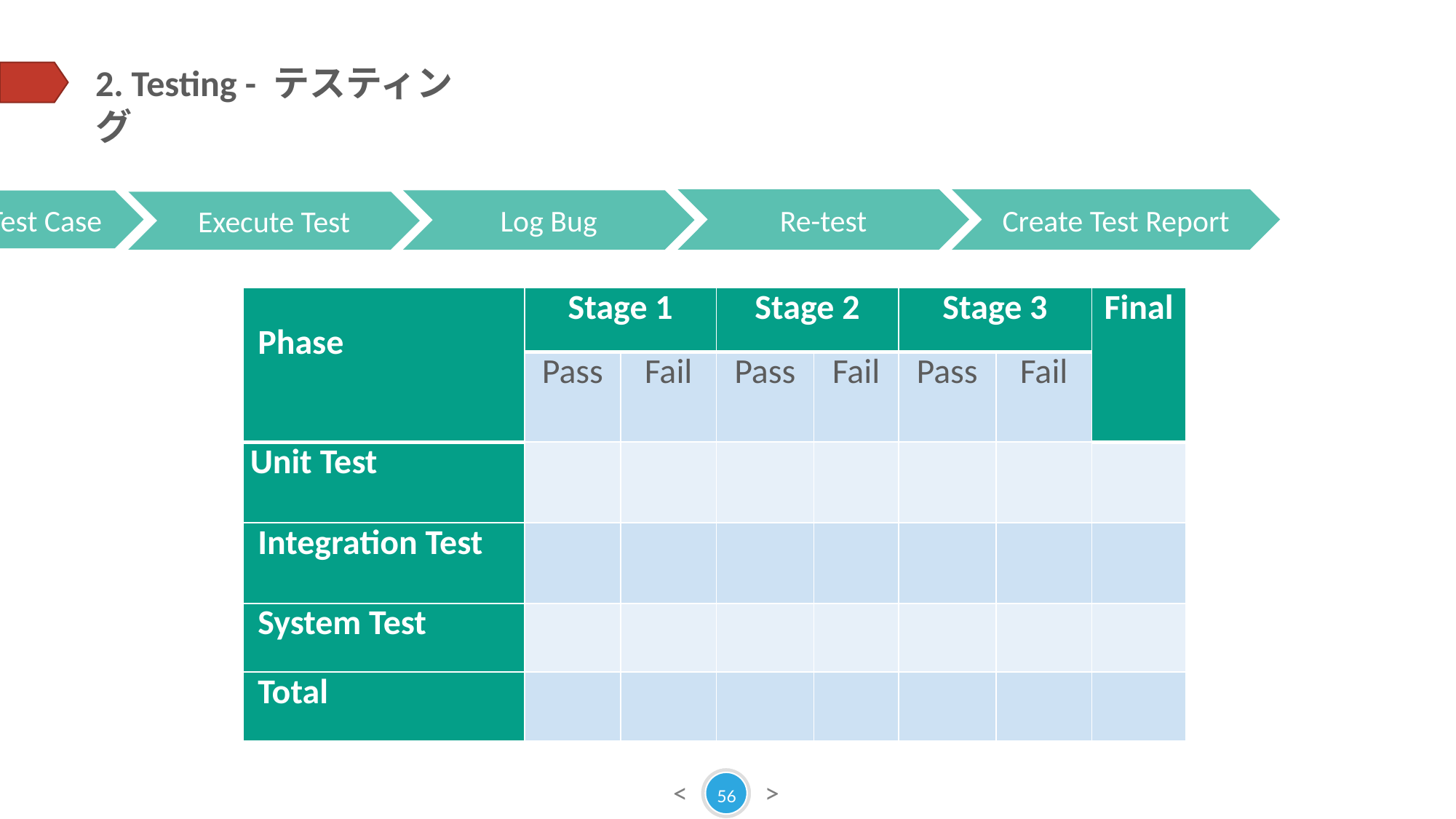

2. Testing - テスティング
Create Test Case
Re-test
Create Test Report
Log Bug
Review Test Case
Execute Test
| Phase | Stage 1 |  | Stage 2 |  | Stage 3 |  | Final |
| --- | --- | --- | --- | --- | --- | --- | --- |
|  | Pass | Fail | Pass | Fail | Pass | Fail |  |
| Unit Test |  |  |  |  |  |  |  |
| Integration Test |  |  |  |  |  |  |  |
| System Test |  |  |  |  |  |  |  |
| Total |  |  |  |  |  |  |  |
Execute test case -テストケースの実行
56